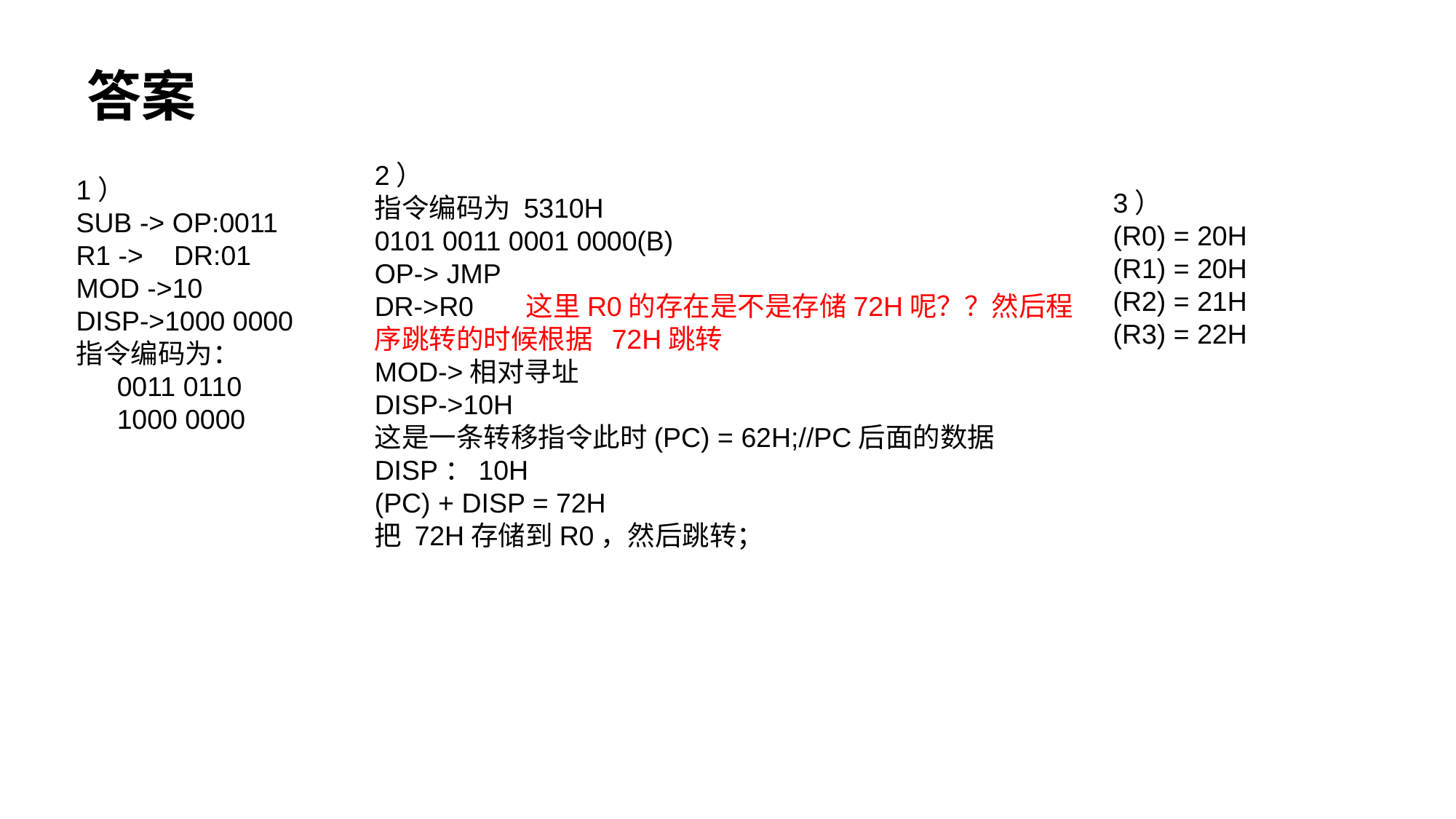

答案
2）
指令编码为 5310H
0101 0011 0001 0000(B)
OP-> JMP
DR->R0      这里R0的存在是不是存储72H呢？？然后程序跳转的时候根据  72H跳转
MOD->相对寻址
DISP->10H
这是一条转移指令此时(PC) = 62H;//PC后面的数据
DISP：10H
(PC) + DISP = 72H
把 72H存储到R0，然后跳转；
1）
SUB -> OP:0011
R1 ->    DR:01
MOD ->10
DISP->1000 0000
指令编码为：
0011 0110
1000 0000
3）
(R0) = 20H
(R1) = 20H
(R2) = 21H
(R3) = 22H